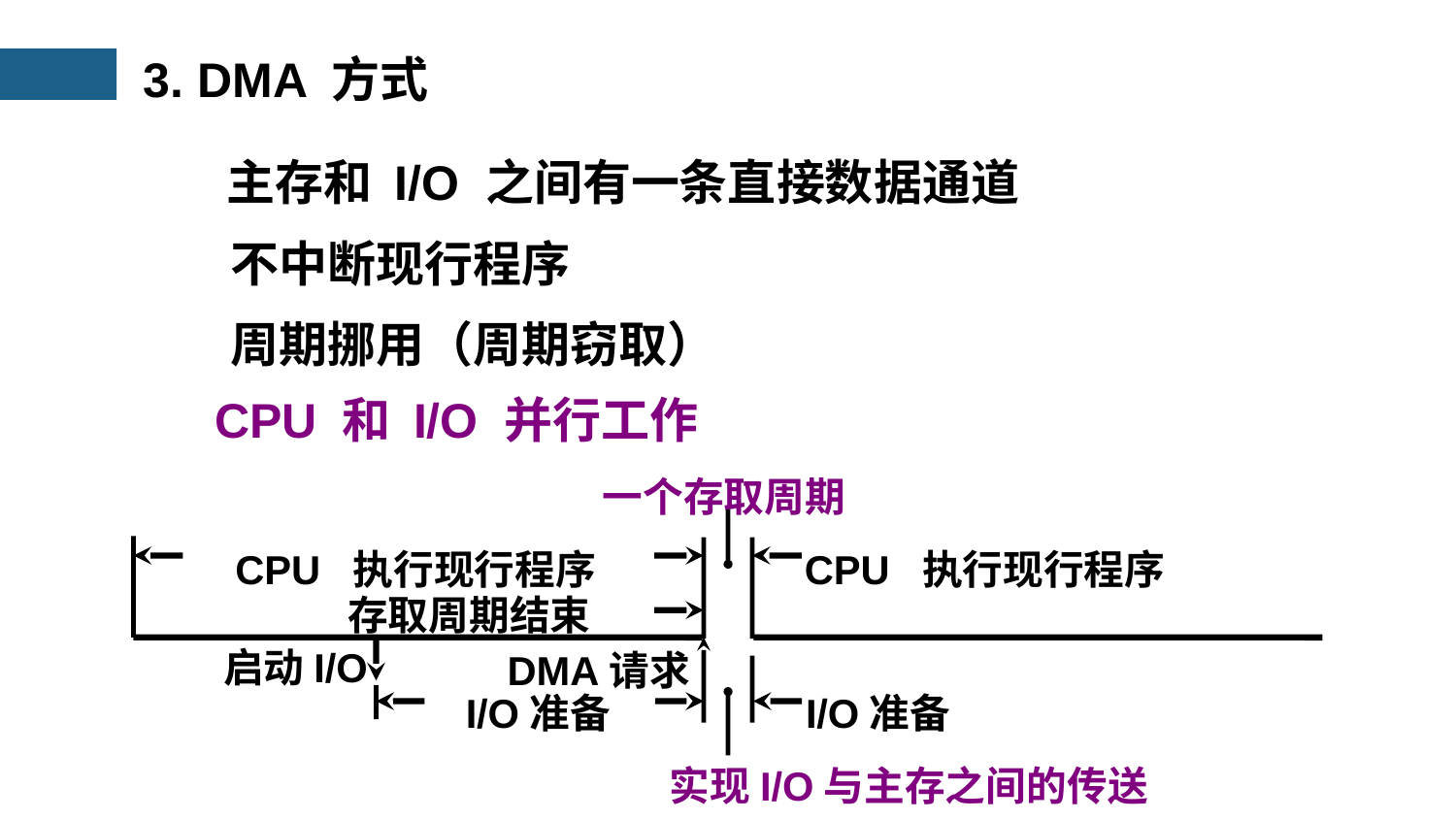

3. DMA 方式
主存和 I/O 之间有一条直接数据通道
不中断现行程序
周期挪用（周期窃取）
CPU 和 I/O 并行工作
一个存取周期

CPU  执行现行程序

CPU  执行现行程序

存取周期结束

启动I/O

DMA请求

I/O准备
I/O准备

实现I/O与主存之间的传送